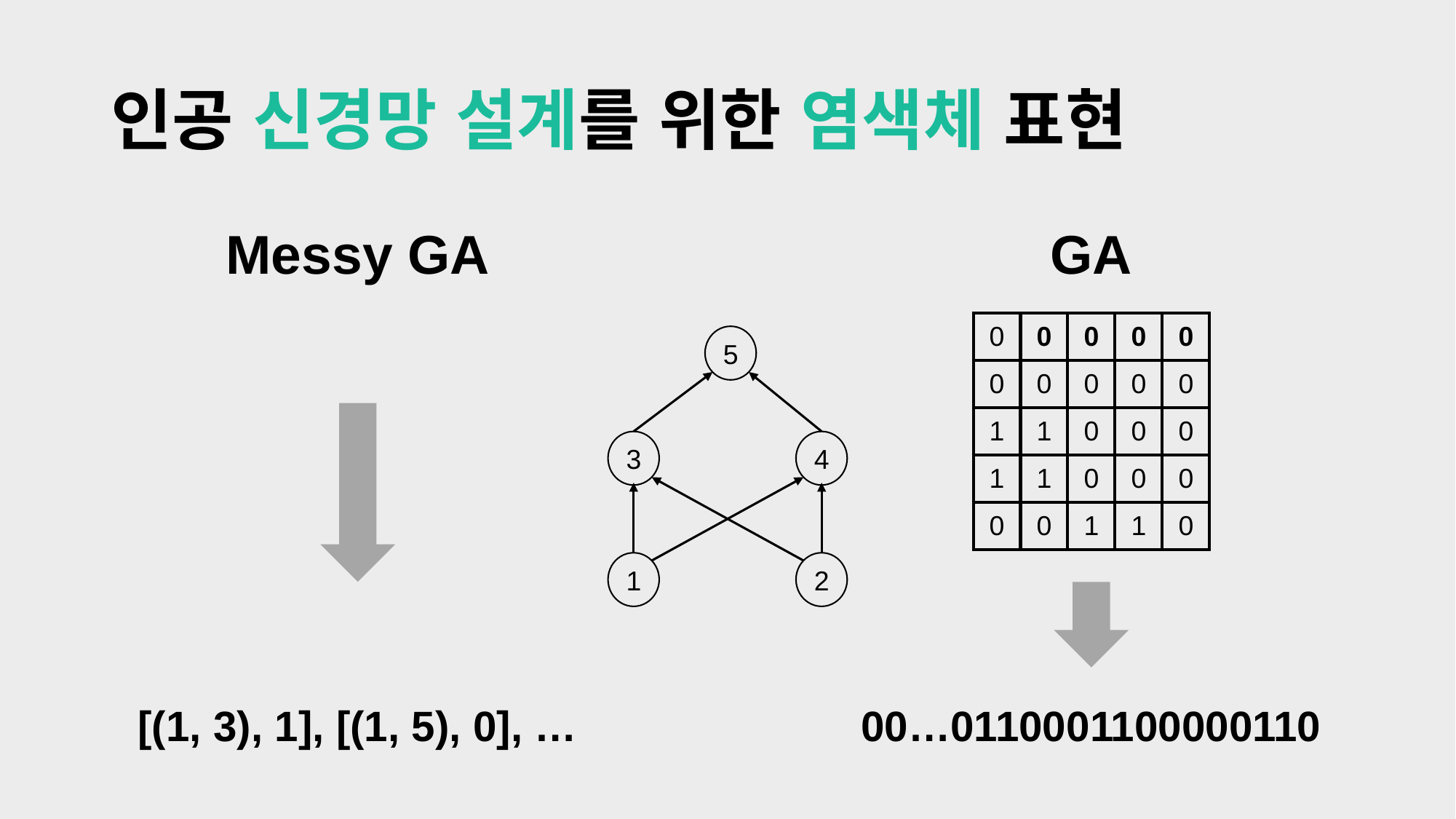

# 인공 신경망 설계를 위한 염색체 표현
GA
Messy GA
| 0 | 0 | 0 | 0 | 0 |
| --- | --- | --- | --- | --- |
| 0 | 0 | 0 | 0 | 0 |
| 1 | 1 | 0 | 0 | 0 |
| 1 | 1 | 0 | 0 | 0 |
| 0 | 0 | 1 | 1 | 0 |
5
3
4
1
2

[(1, 3), 1], [(1, 5), 0], …
00…0110001100000110